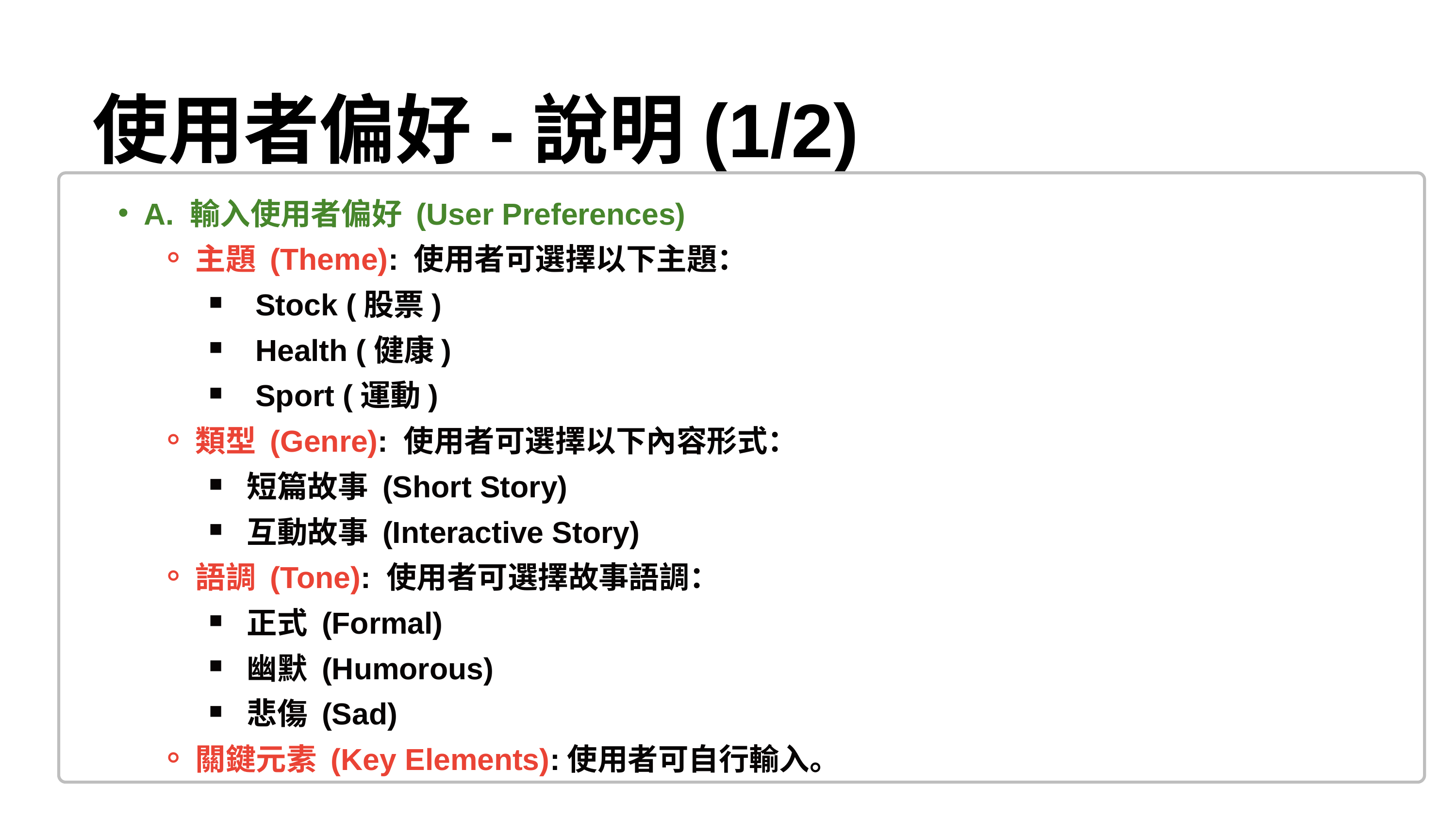

使用者偏好-說明(1/2)

A. 輸入使用者偏好 (User Preferences)
主題 (Theme): 使用者可選擇以下主題：
 Stock (股票)
 Health (健康)
 Sport (運動)
類型 (Genre): 使用者可選擇以下內容形式：
短篇故事 (Short Story)
互動故事 (Interactive Story)
語調 (Tone): 使用者可選擇故事語調：
正式 (Formal)
幽默 (Humorous)
悲傷 (Sad)
關鍵元素 (Key Elements):使用者可自行輸入。